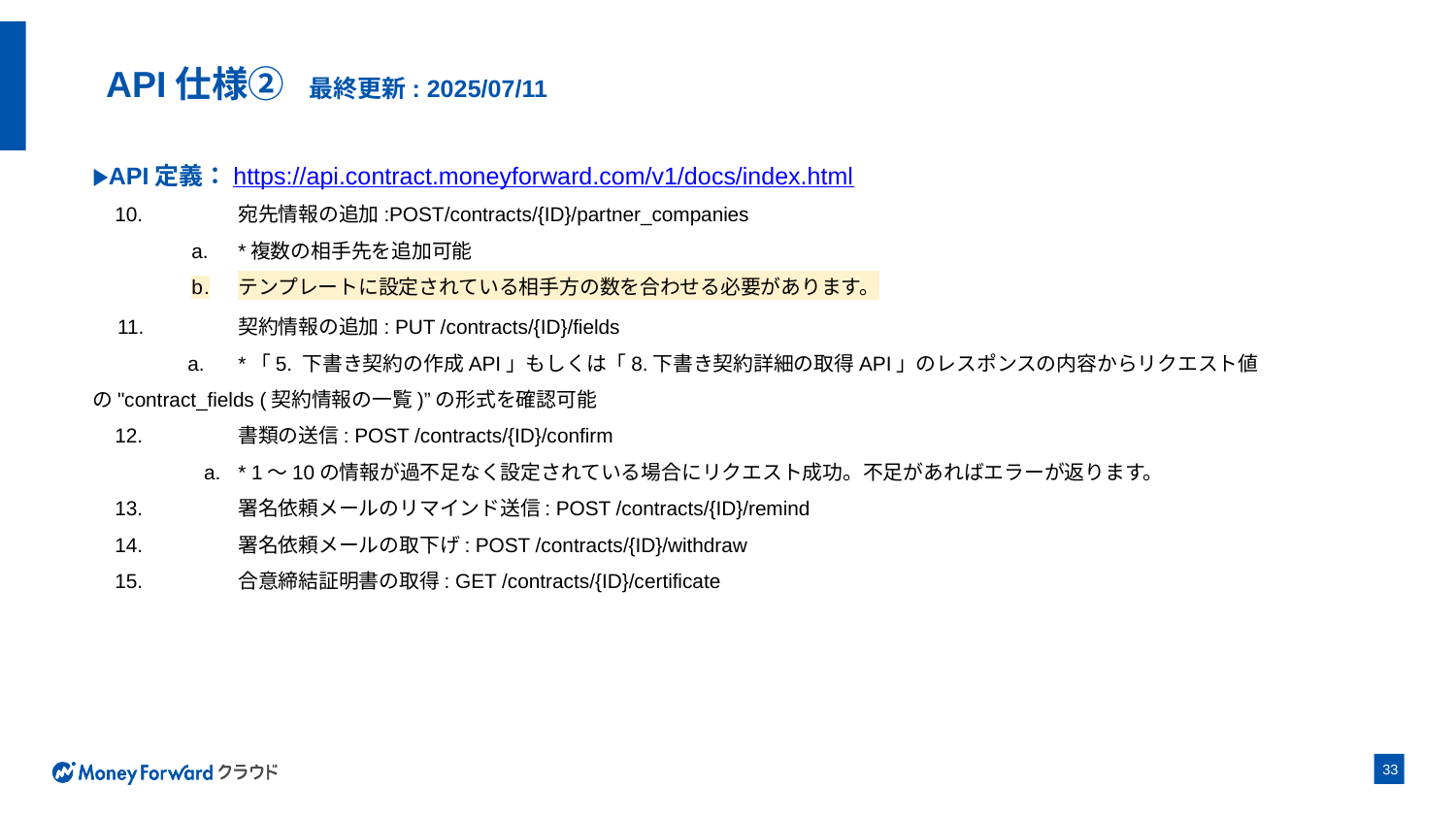

# API仕様②   最終更新: 2025/07/11
▶API定義：https://api.contract.moneyforward.com/v1/docs/index.html
    10.	宛先情報の追加:POST/contracts/{ID}/partner_companies
*複数の相手先を追加可能
テンプレートに設定されている相手方の数を合わせる必要があります。
    11. 	契約情報の追加: PUT /contracts/{ID}/fields
    a.	*「5. 下書き契約の作成API」もしくは「8.下書き契約詳細の取得API」のレスポンスの内容からリクエスト値の"contract_fields (契約情報の一覧)”の形式を確認可能
    12. 	書類の送信: POST /contracts/{ID}/confirm
                    a.	* 1〜10の情報が過不足なく設定されている場合にリクエスト成功。不足があればエラーが返ります。
    13. 	署名依頼メールのリマインド送信: POST /contracts/{ID}/remind
    14.	署名依頼メールの取下げ: POST /contracts/{ID}/withdraw
    15.	合意締結証明書の取得: GET /contracts/{ID}/certificate

33